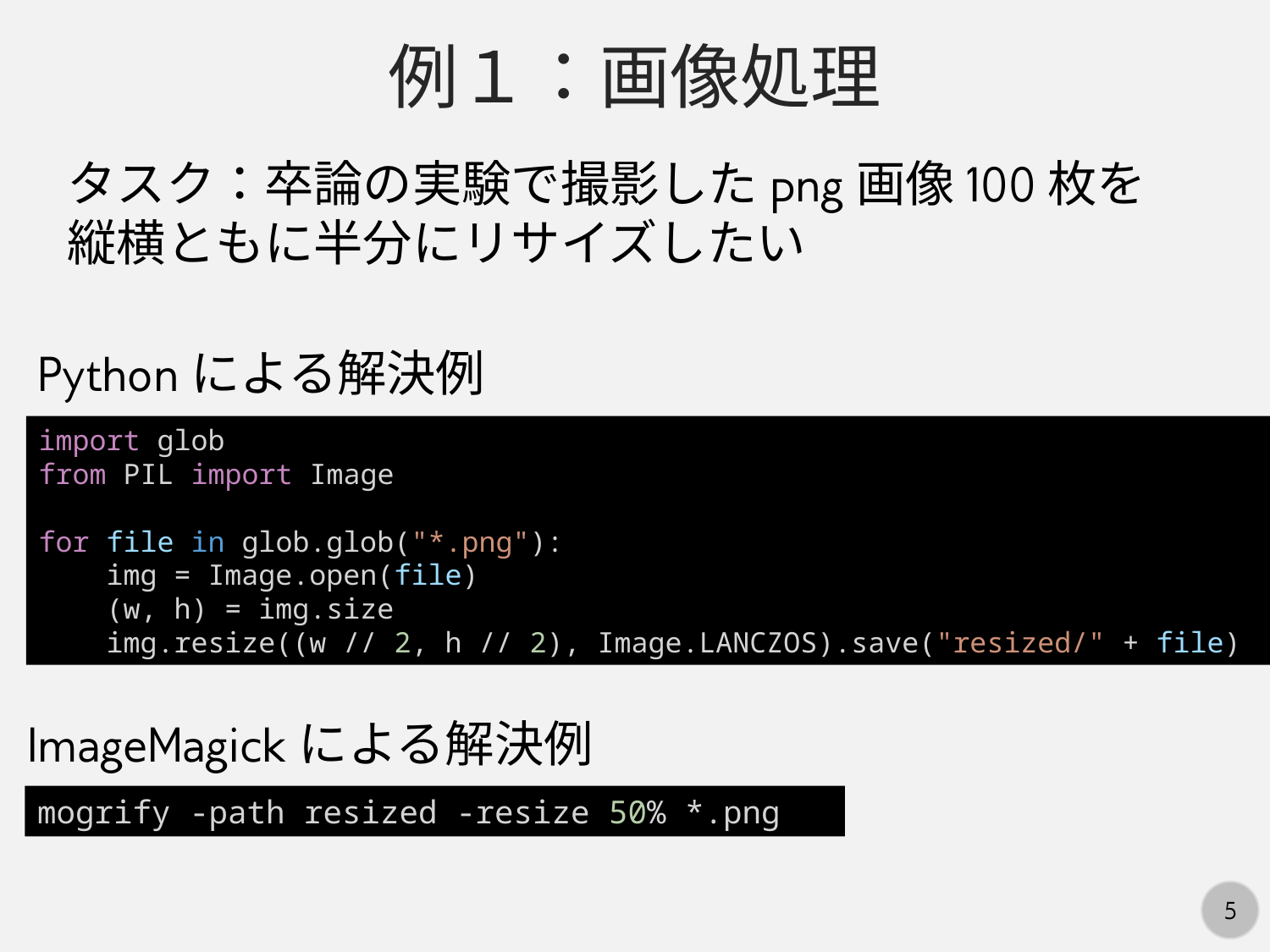

例１：画像処理

タスク：卒論の実験で撮影したpng画像100枚を縦横ともに半分にリサイズしたい
Pythonによる解決例
import glob
from PIL import Image
for file in glob.glob("*.png"):
    img = Image.open(file)
    (w, h) = img.size
    img.resize((w // 2, h // 2), Image.LANCZOS).save("resized/" + file)
ImageMagickによる解決例
mogrify -path resized -resize 50% *.png